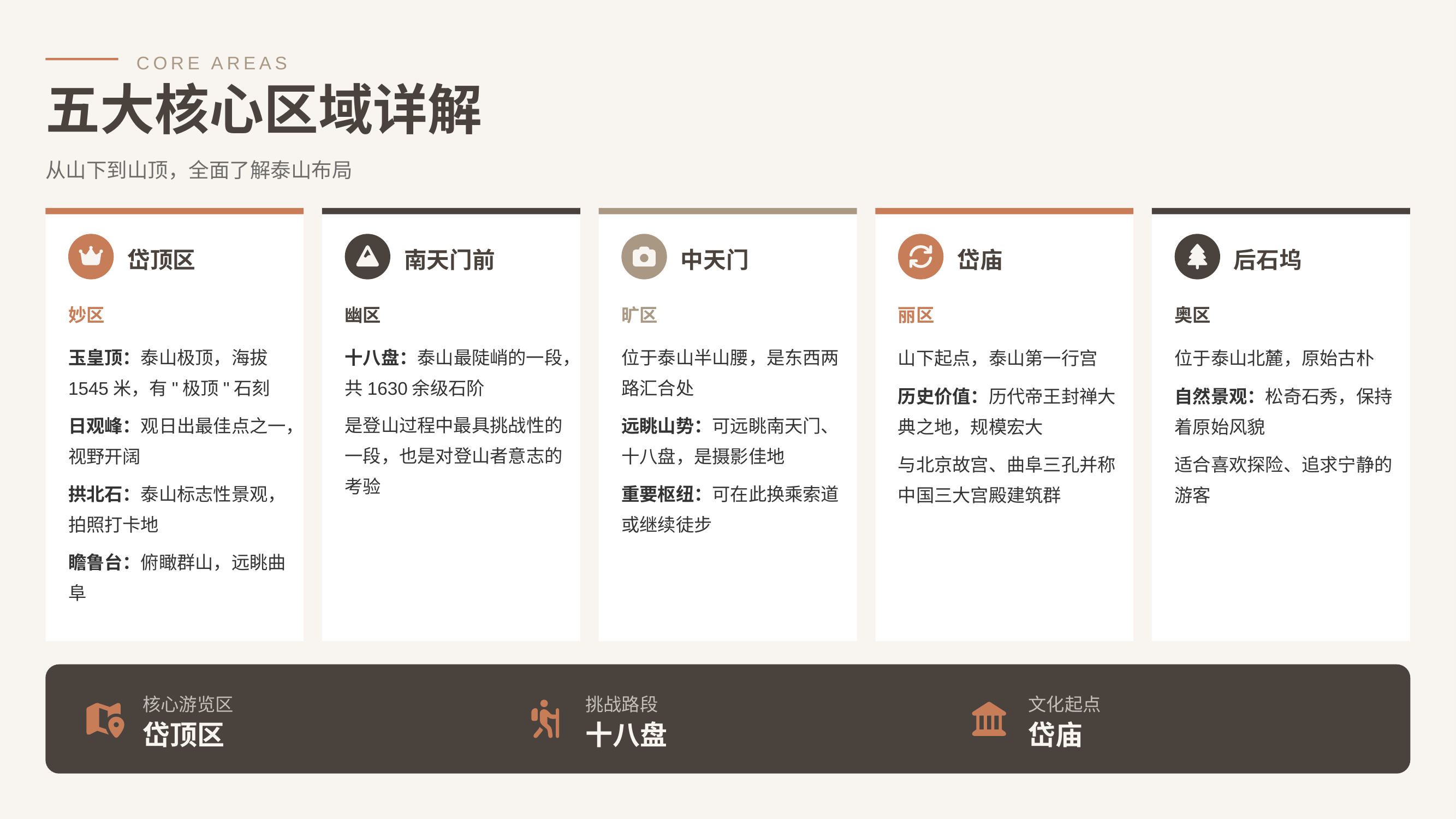

CORE AREAS

五大核心区域详解
从山下到山顶，全面了解泰山布局

岱顶区
南天门前
中天门
岱庙
后石坞

妙区
幽区
旷区
丽区
奥区
玉皇顶：泰山极顶，海拔1545米，有"极顶"石刻
十八盘：泰山最陡峭的一段，共1630余级石阶
位于泰山半山腰，是东西两路汇合处
山下起点，泰山第一行宫
位于泰山北麓，原始古朴
历史价值：历代帝王封禅大典之地，规模宏大
自然景观：松奇石秀，保持着原始风貌
日观峰：观日出最佳点之一，视野开阔
是登山过程中最具挑战性的一段，也是对登山者意志的考验
远眺山势：可远眺南天门、十八盘，是摄影佳地
与北京故宫、曲阜三孔并称中国三大宫殿建筑群
适合喜欢探险、追求宁静的游客
拱北石：泰山标志性景观，拍照打卡地
重要枢纽：可在此换乘索道或继续徒步
瞻鲁台：俯瞰群山，远眺曲阜

核心游览区
挑战路段
文化起点

岱顶区
十八盘
岱庙